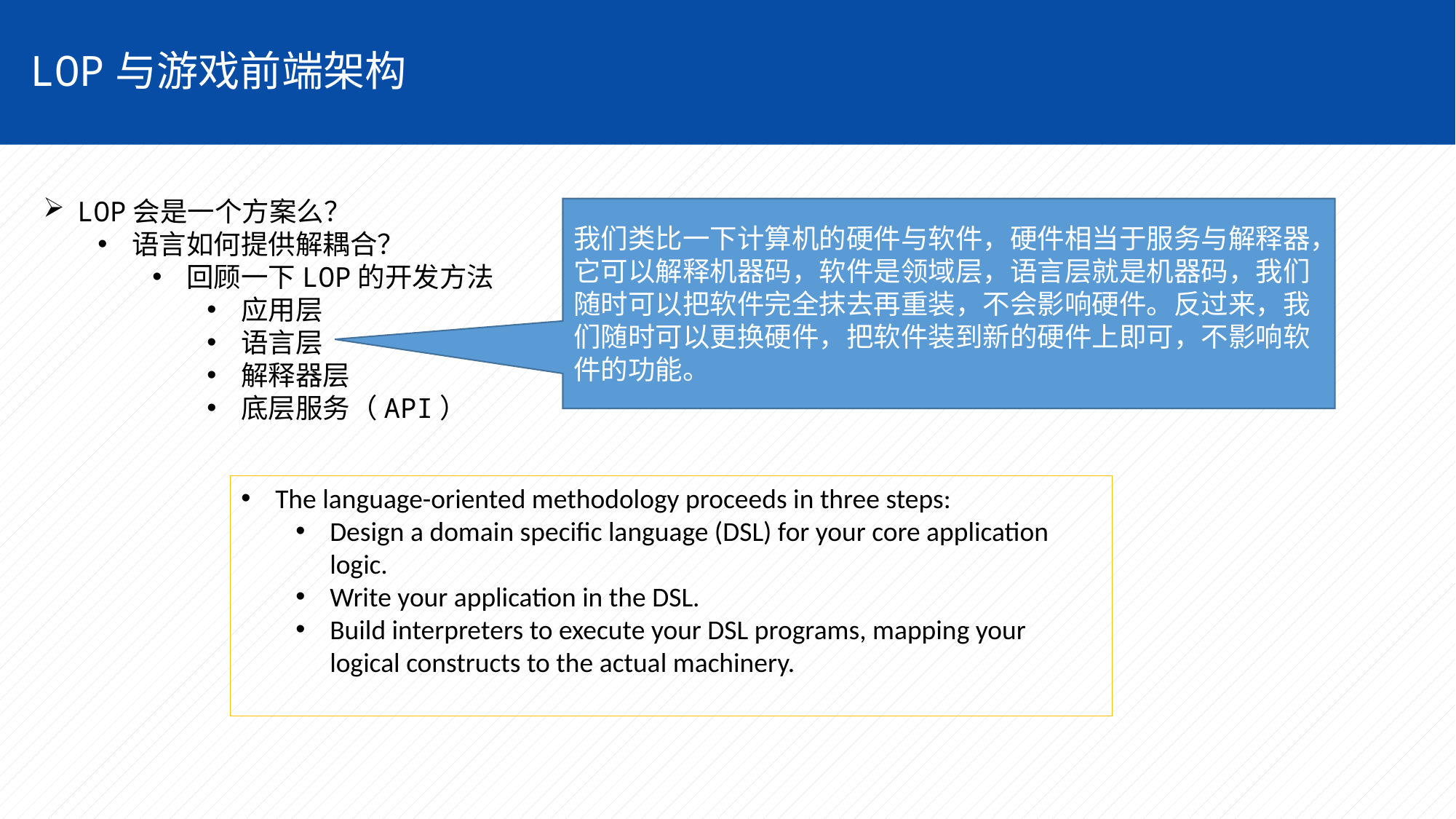

LOP与游戏前端架构
LOP会是一个方案么？
语言如何提供解耦合？
回顾一下LOP的开发方法
应用层
语言层
解释器层
底层服务（API）
我们类比一下计算机的硬件与软件，硬件相当于服务与解释器，它可以解释机器码，软件是领域层，语言层就是机器码，我们随时可以把软件完全抹去再重装，不会影响硬件。反过来，我们随时可以更换硬件，把软件装到新的硬件上即可，不影响软件的功能。
The language-oriented methodology proceeds in three steps:
Design a domain specific language (DSL) for your core application logic.
Write your application in the DSL.
Build interpreters to execute your DSL programs, mapping your logical constructs to the actual machinery.